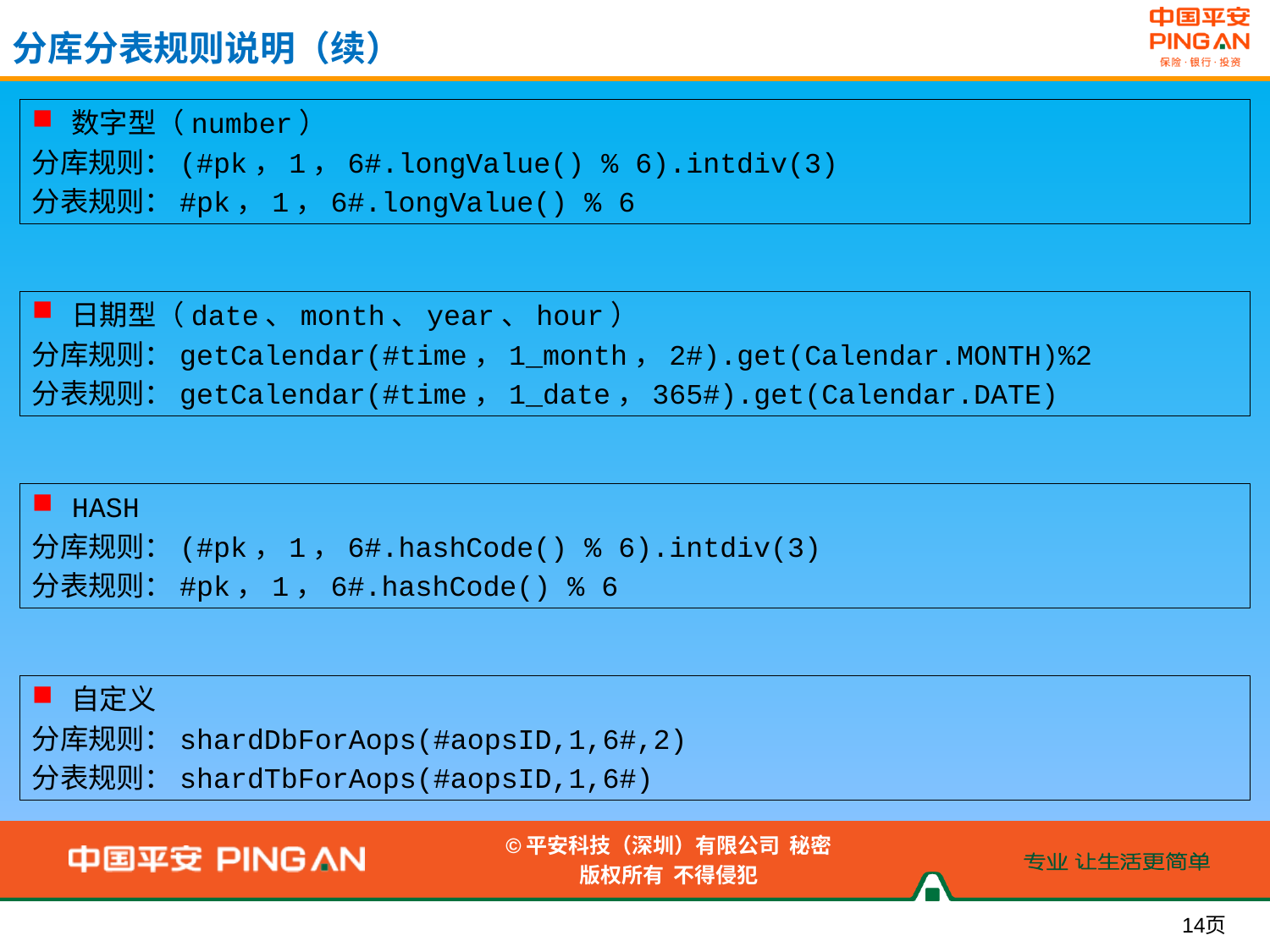

分库分表规则说明（续）
数字型（number）
分库规则：(#pk，1，6#.longValue() % 6).intdiv(3)
分表规则：#pk，1，6#.longValue() % 6
日期型（date、month、year、hour）
分库规则：getCalendar(#time，1_month，2#).get(Calendar.MONTH)%2
分表规则：getCalendar(#time，1_date，365#).get(Calendar.DATE)
HASH
分库规则：(#pk，1，6#.hashCode() % 6).intdiv(3)
分表规则：#pk，1，6#.hashCode() % 6
自定义
分库规则：shardDbForAops(#aopsID,1,6#,2)
分表规则：shardTbForAops(#aopsID,1,6#)